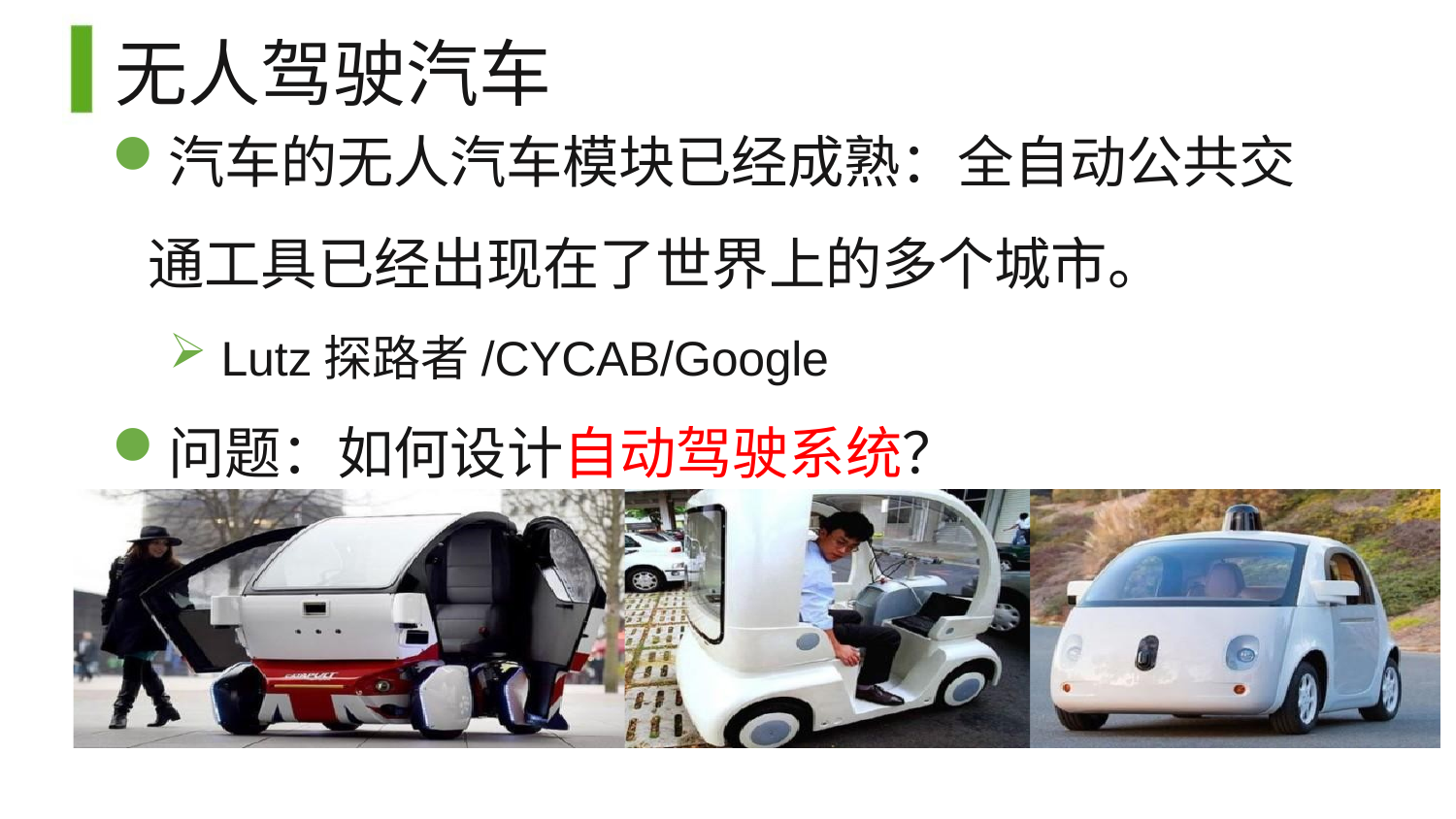

# 无人驾驶汽车
汽车的无人汽车模块已经成熟：全自动公共交 通工具已经出现在了世界上的多个城市。
Lutz探路者/CYCAB/Google
问题：如何设计自动驾驶系统？